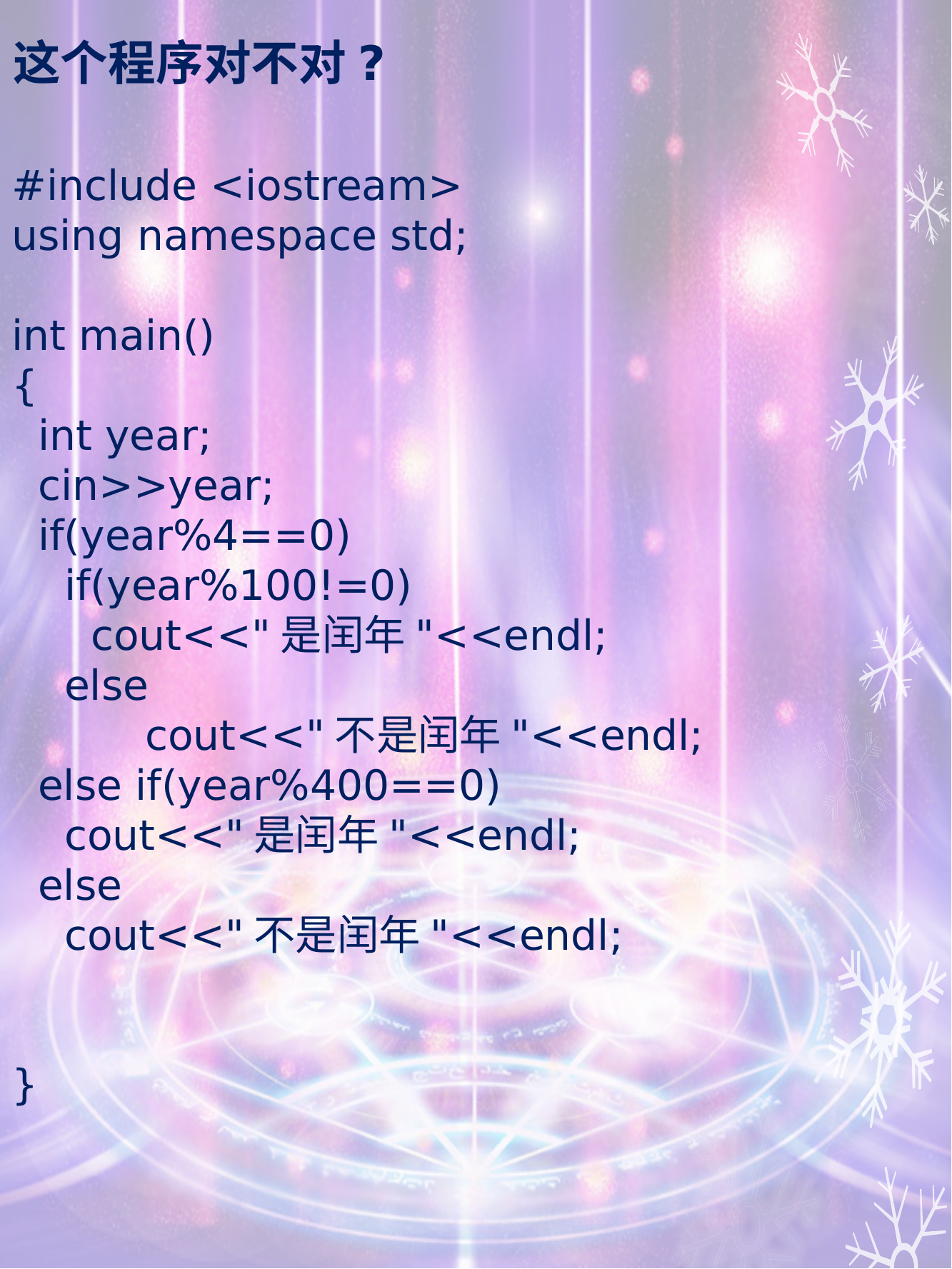

# 这个程序对不对?
#include <iostream>
using namespace std;

int main()
{
  int year;
  cin>>year;
  if(year%4==0)
    if(year%100!=0)
      cout<<"是闰年"<<endl;
    else
	  cout<<"不是闰年"<<endl;
  else if(year%400==0)
    cout<<"是闰年"<<endl;
  else
    cout<<"不是闰年"<<endl;

}